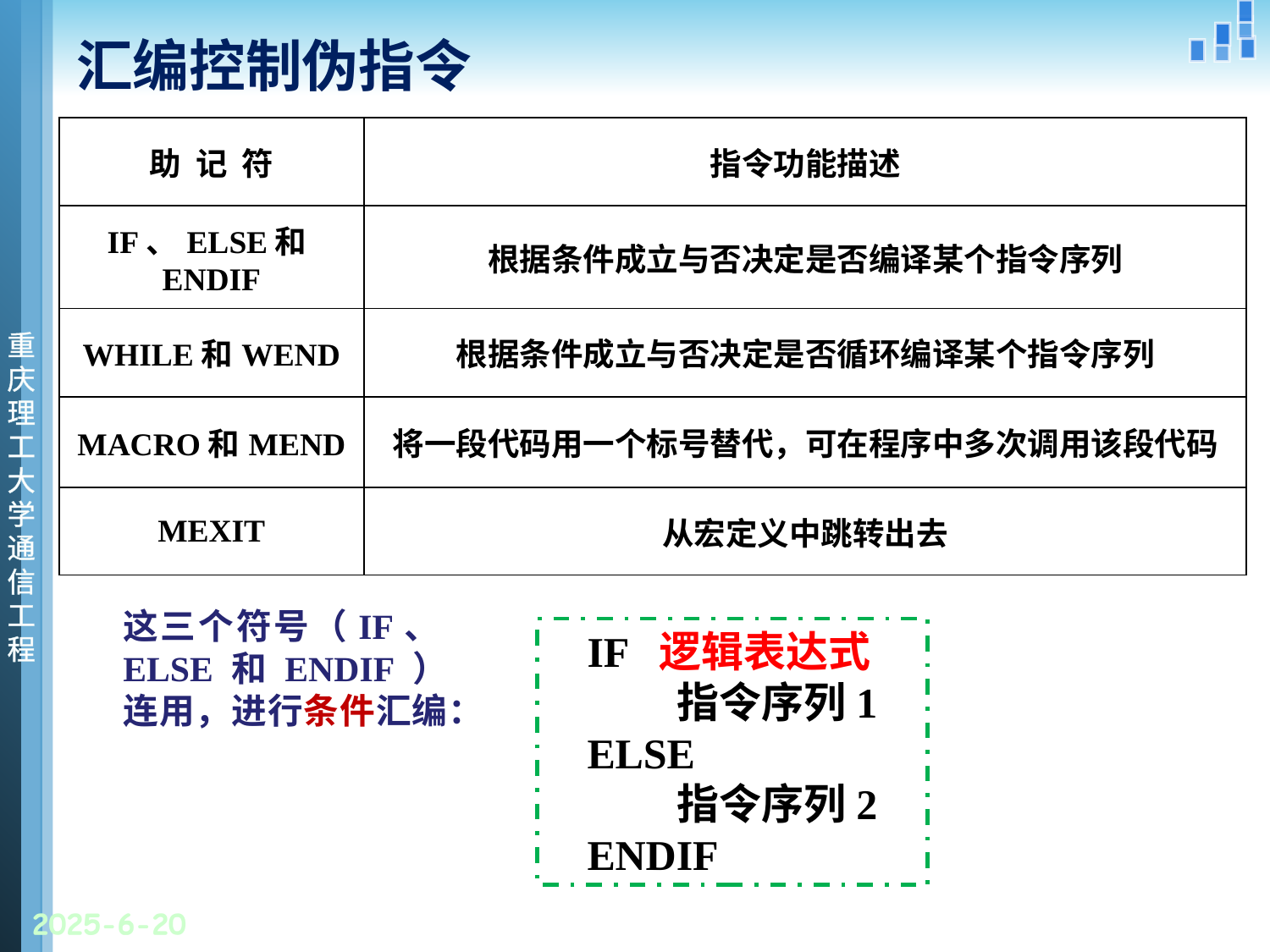

# 汇编控制伪指令
| 助 记 符 | 指令功能描述 |
| --- | --- |
| IF、ELSE和ENDIF | 根据条件成立与否决定是否编译某个指令序列 |
| WHILE和WEND | 根据条件成立与否决定是否循环编译某个指令序列 |
| MACRO和MEND | 将一段代码用一个标号替代，可在程序中多次调用该段代码 |
| MEXIT | 从宏定义中跳转出去 |
这三个符号（IF、ELSE和ENDIF）连用，进行条件汇编：
IF  逻辑表达式
	指令序列1
ELSE
	指令序列2
ENDIF
2025-6-20